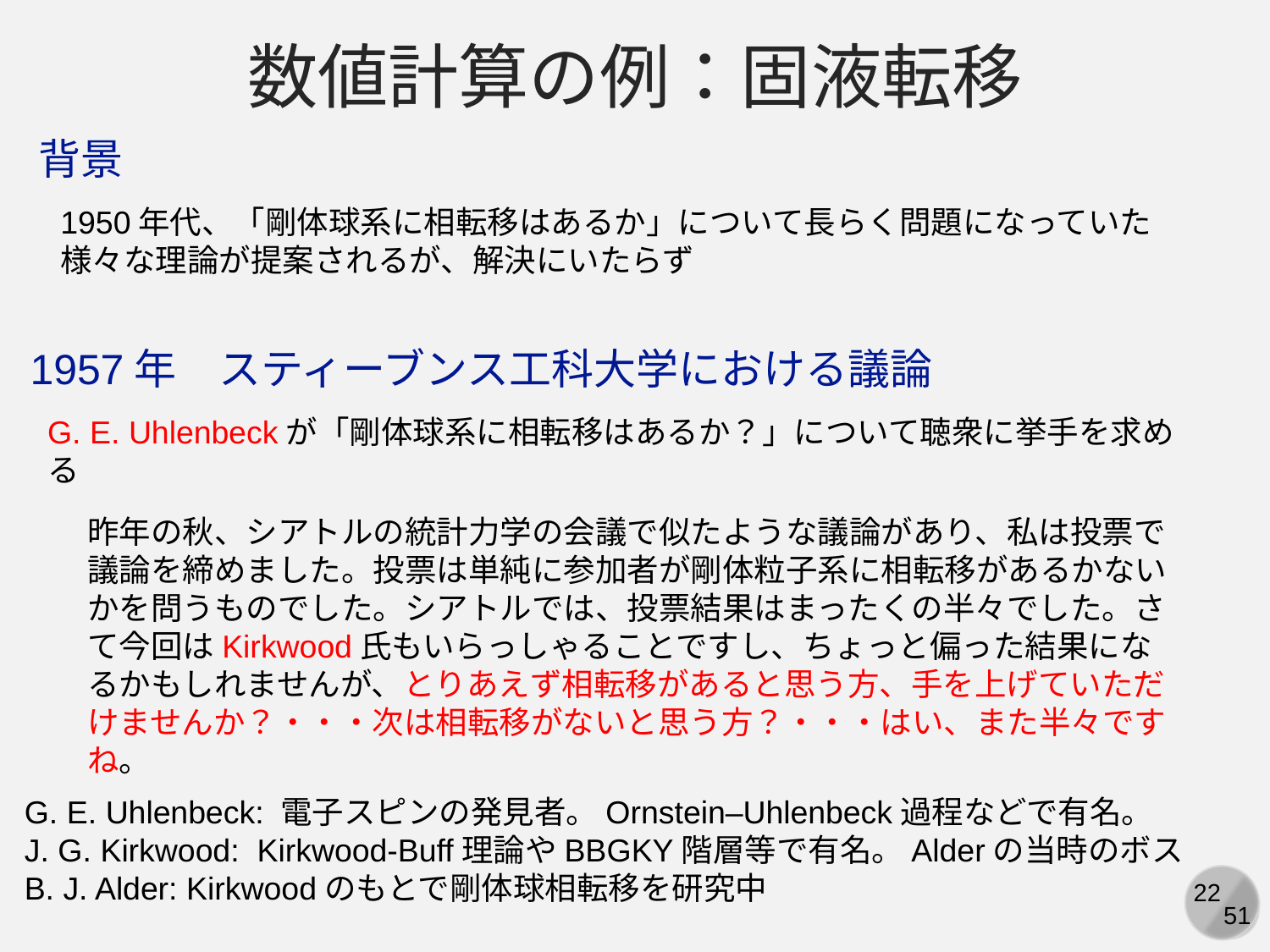

数値計算の例：固液転移
背景
1950年代、「剛体球系に相転移はあるか」について長らく問題になっていた
様々な理論が提案されるが、解決にいたらず
1957年　スティーブンス工科大学における議論
G. E. Uhlenbeckが「剛体球系に相転移はあるか？」について聴衆に挙手を求める
昨年の秋、シアトルの統計力学の会議で似たような議論があり、私は投票で議論を締めました。投票は単純に参加者が剛体粒子系に相転移があるかないかを問うものでした。シアトルでは、投票結果はまったくの半々でした。さて今回はKirkwood氏もいらっしゃることですし、ちょっと偏った結果になるかもしれませんが、とりあえず相転移があると思う方、手を上げていただけませんか？・・・次は相転移がないと思う方？・・・はい、また半々ですね。
G. E. Uhlenbeck: 電子スピンの発見者。Ornstein–Uhlenbeck過程などで有名。
J. G. Kirkwood:  Kirkwood-Buff理論やBBGKY階層等で有名。Alderの当時のボス
B. J. Alder: Kirkwoodのもとで剛体球相転移を研究中